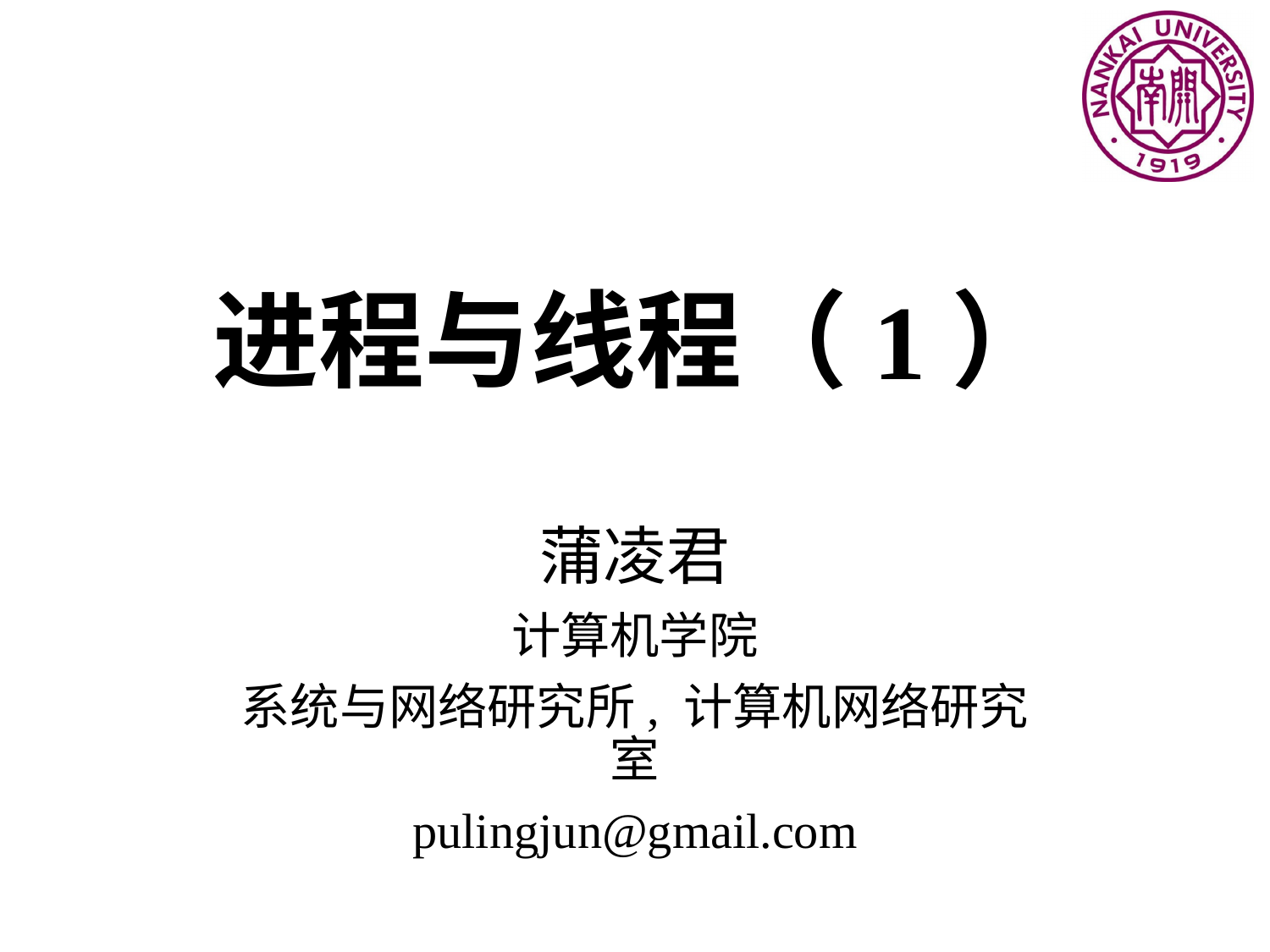

# 进程与线程（1）
蒲凌君
计算机学院
系统与网络研究所, 计算机网络研究室
pulingjun@gmail.com